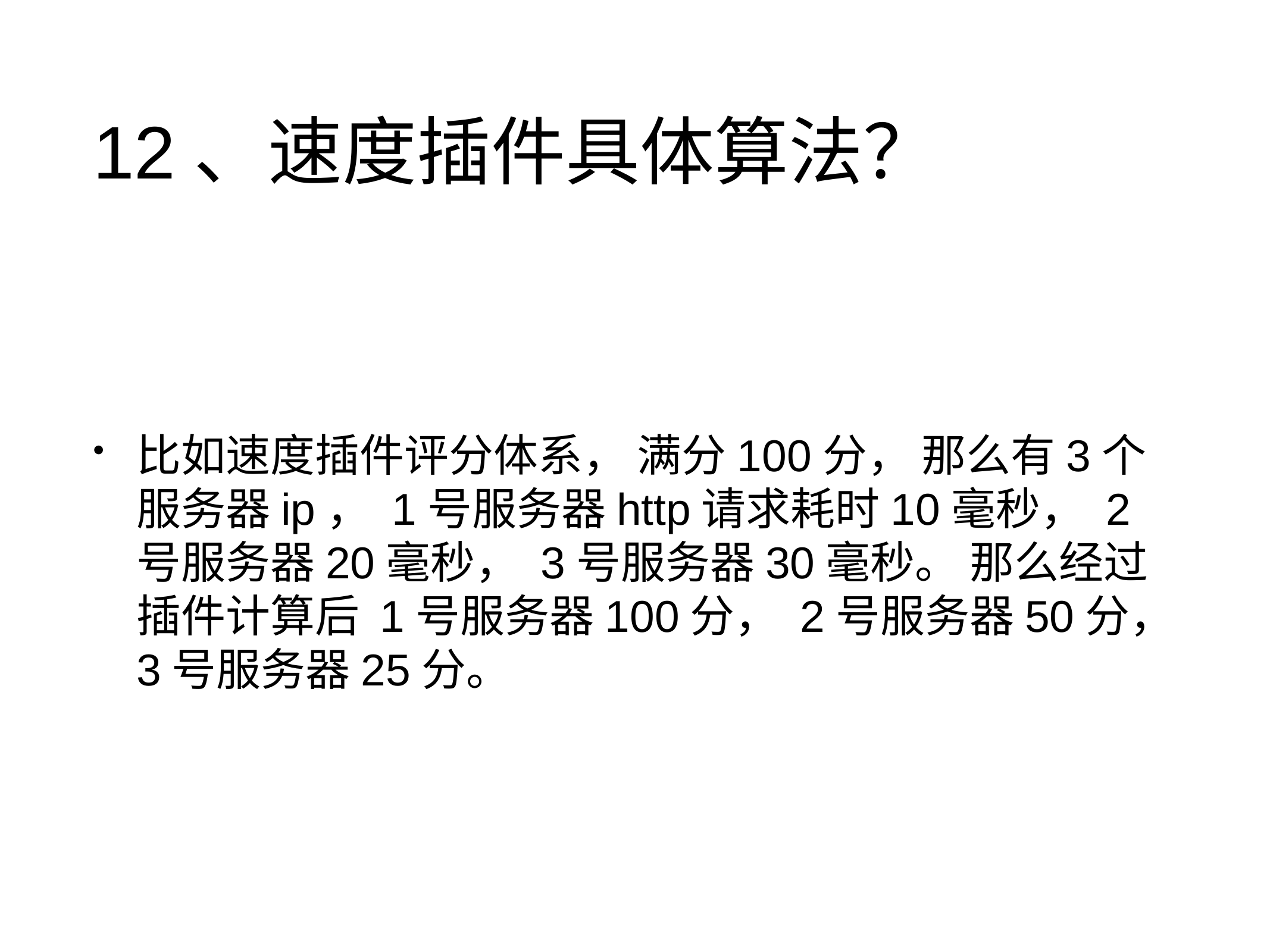

# 12、速度插件具体算法？
比如速度插件评分体系， 满分100分， 那么有3个服务器ip， 1号服务器http请求耗时10毫秒， 2号服务器20毫秒， 3号服务器30毫秒。 那么经过插件计算后 1号服务器100分， 2号服务器50分， 3号服务器25分。